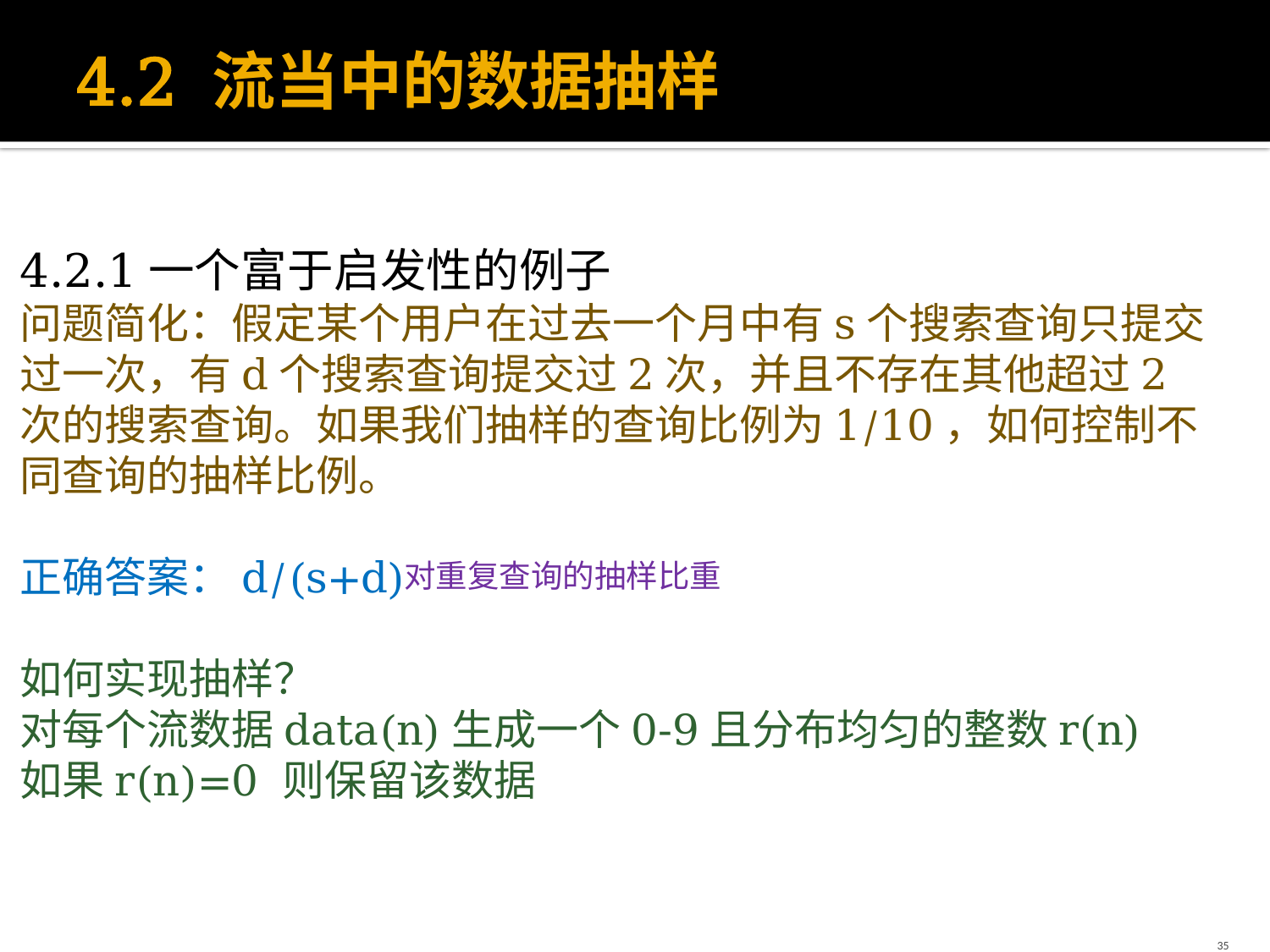

# 4.2 流当中的数据抽样
4.2.1一个富于启发性的例子
问题简化：假定某个用户在过去一个月中有s个搜索查询只提交过一次，有d个搜索查询提交过2次，并且不存在其他超过2次的搜索查询。如果我们抽样的查询比例为1/10，如何控制不同查询的抽样比例。

正确答案：d/(s+d)

如何实现抽样？
对每个流数据data(n)生成一个0-9且分布均匀的整数r(n)
如果r(n)=0 则保留该数据
对重复查询的抽样比重
35